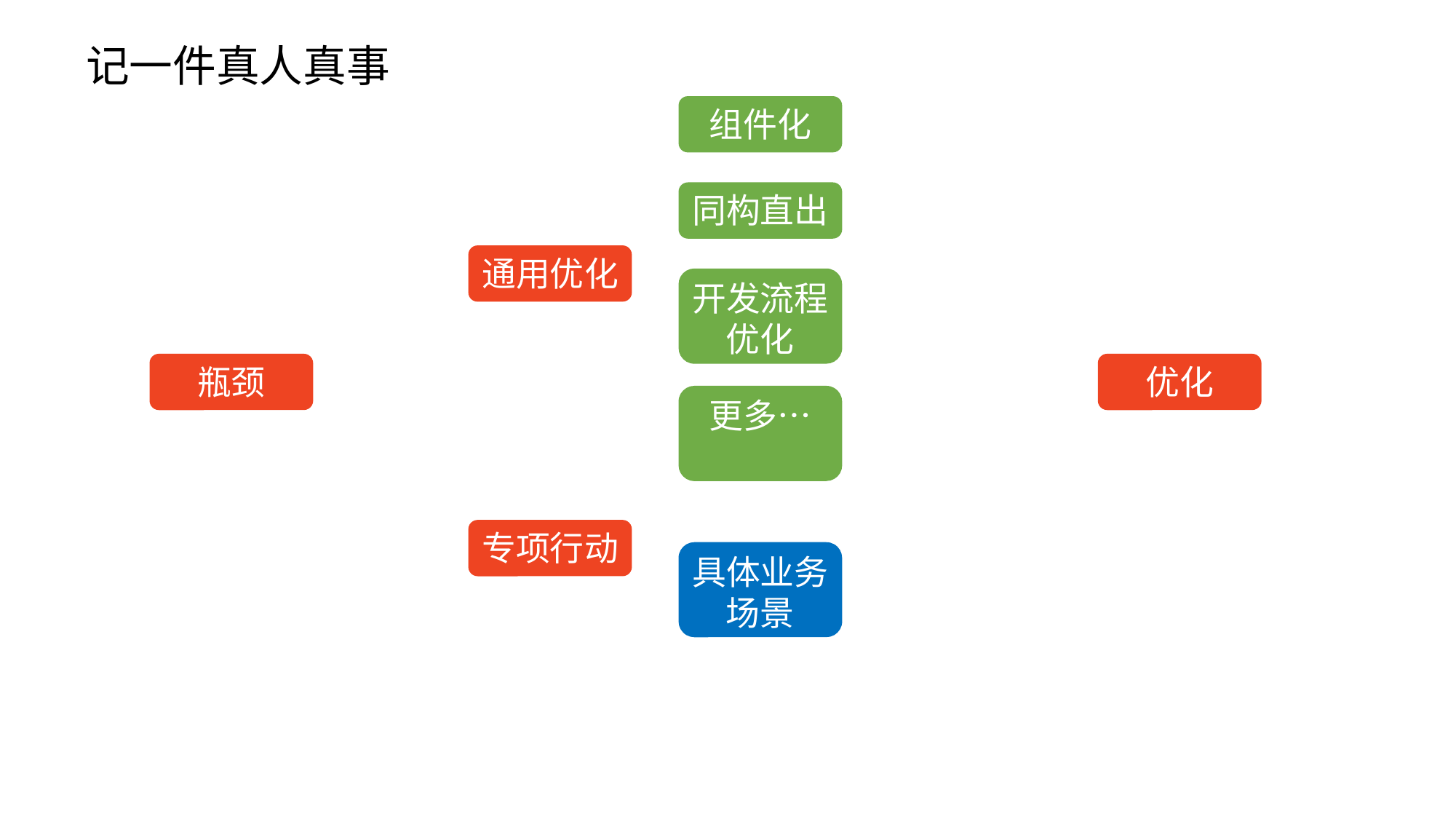

# 记一件真人真事
组件化
同构直出
通用优化
开发流程优化
瓶颈
优化
更多…
专项行动
具体业务场景